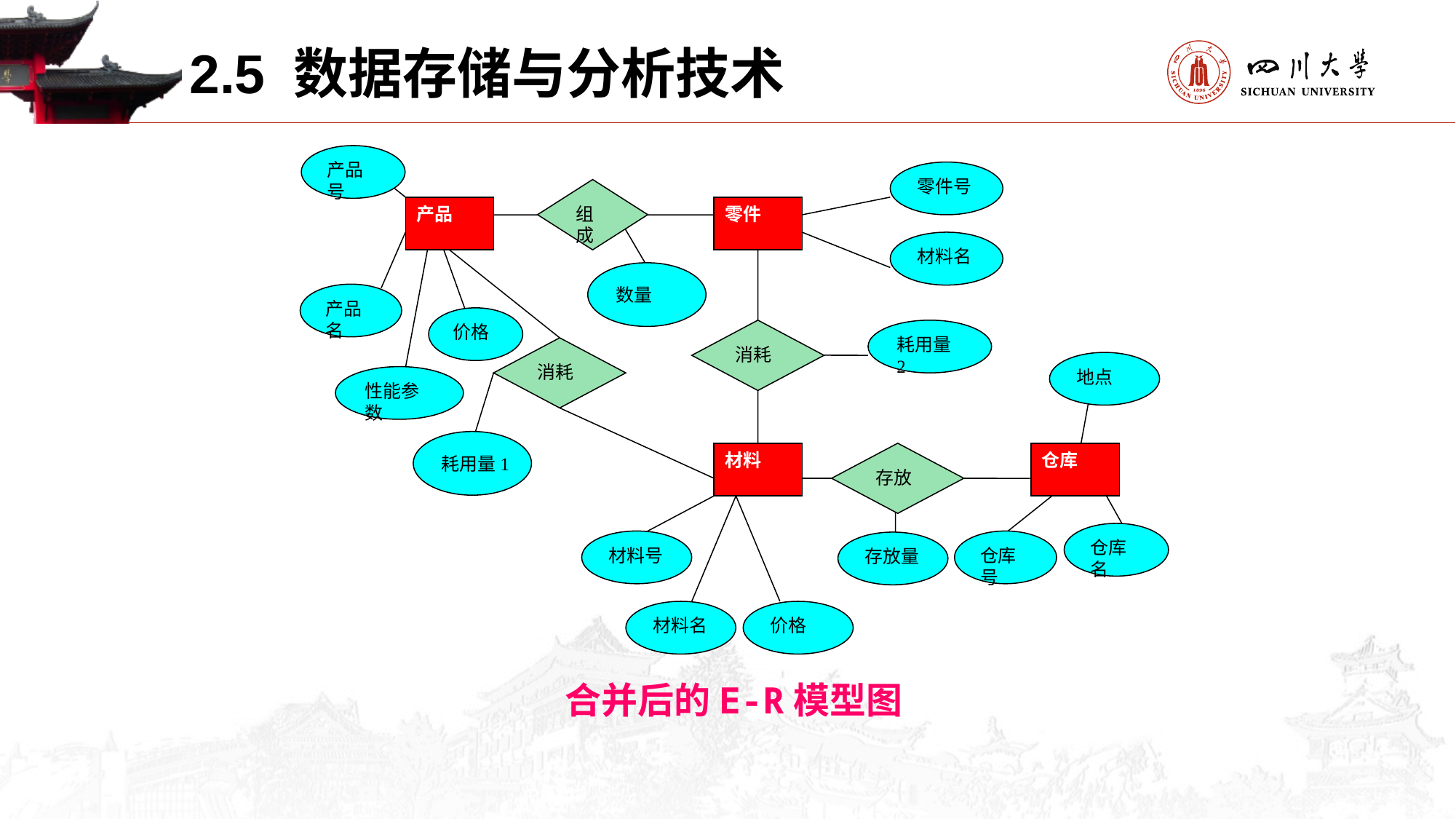

2.5 数据存储与分析技术

产品号
零件号

组成
产品
零件

材料名

数量
产品名
价格
消耗
耗用量2
消耗
地点

性能参数

耗用量1
材料
存放
仓库

仓库名
材料号
仓库号
存放量
材料名
价格
合并后的E-R模型图